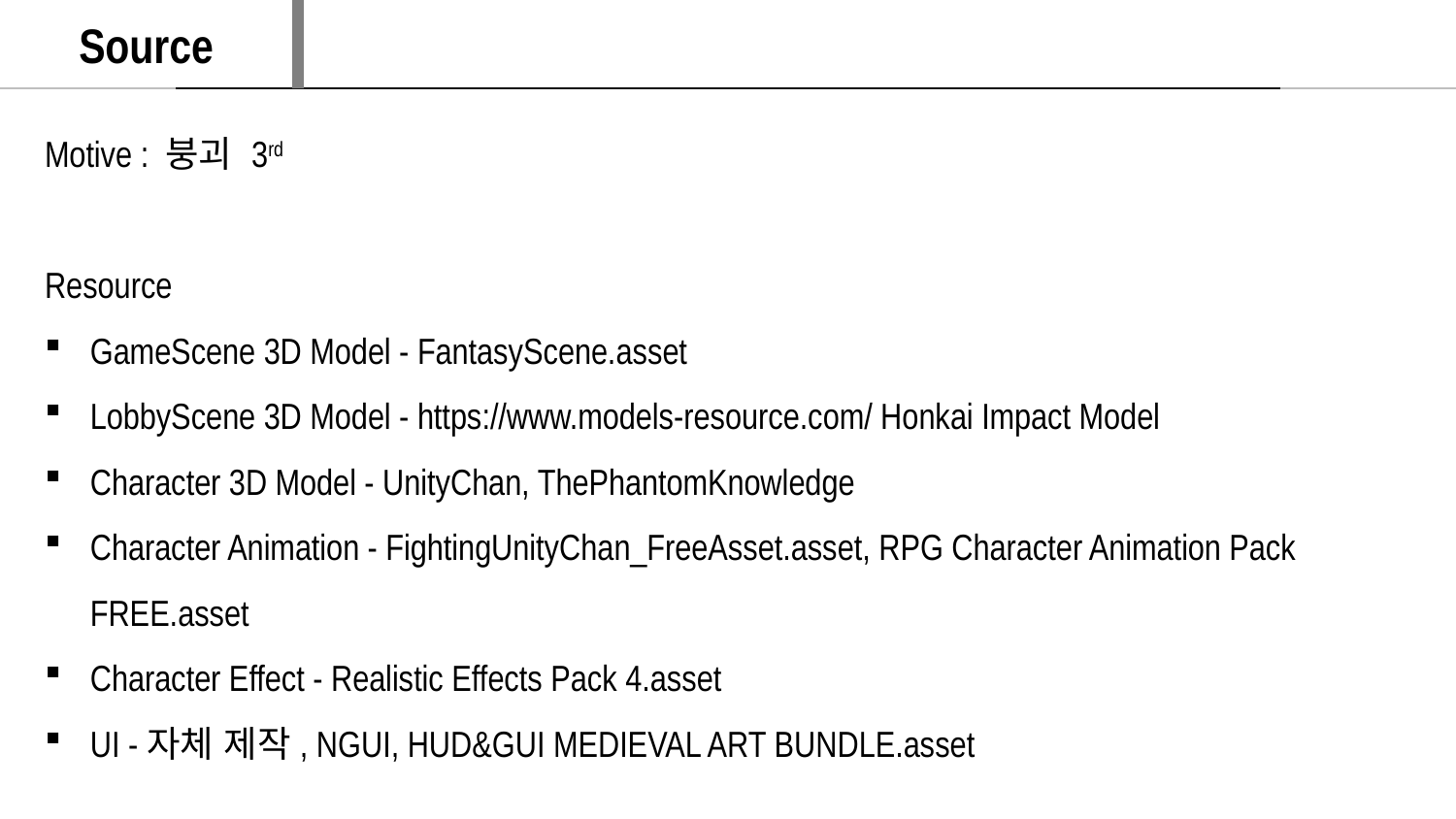

Source

Motive : 붕괴 3rd

Resource
GameScene 3D Model - FantasyScene.asset
LobbyScene 3D Model - https://www.models-resource.com/ Honkai Impact Model
Character 3D Model - UnityChan, ThePhantomKnowledge
Character Animation - FightingUnityChan_FreeAsset.asset, RPG Character Animation Pack FREE.asset
Character Effect - Realistic Effects Pack 4.asset
UI -자체 제작, NGUI, HUD&GUI MEDIEVAL ART BUNDLE.asset